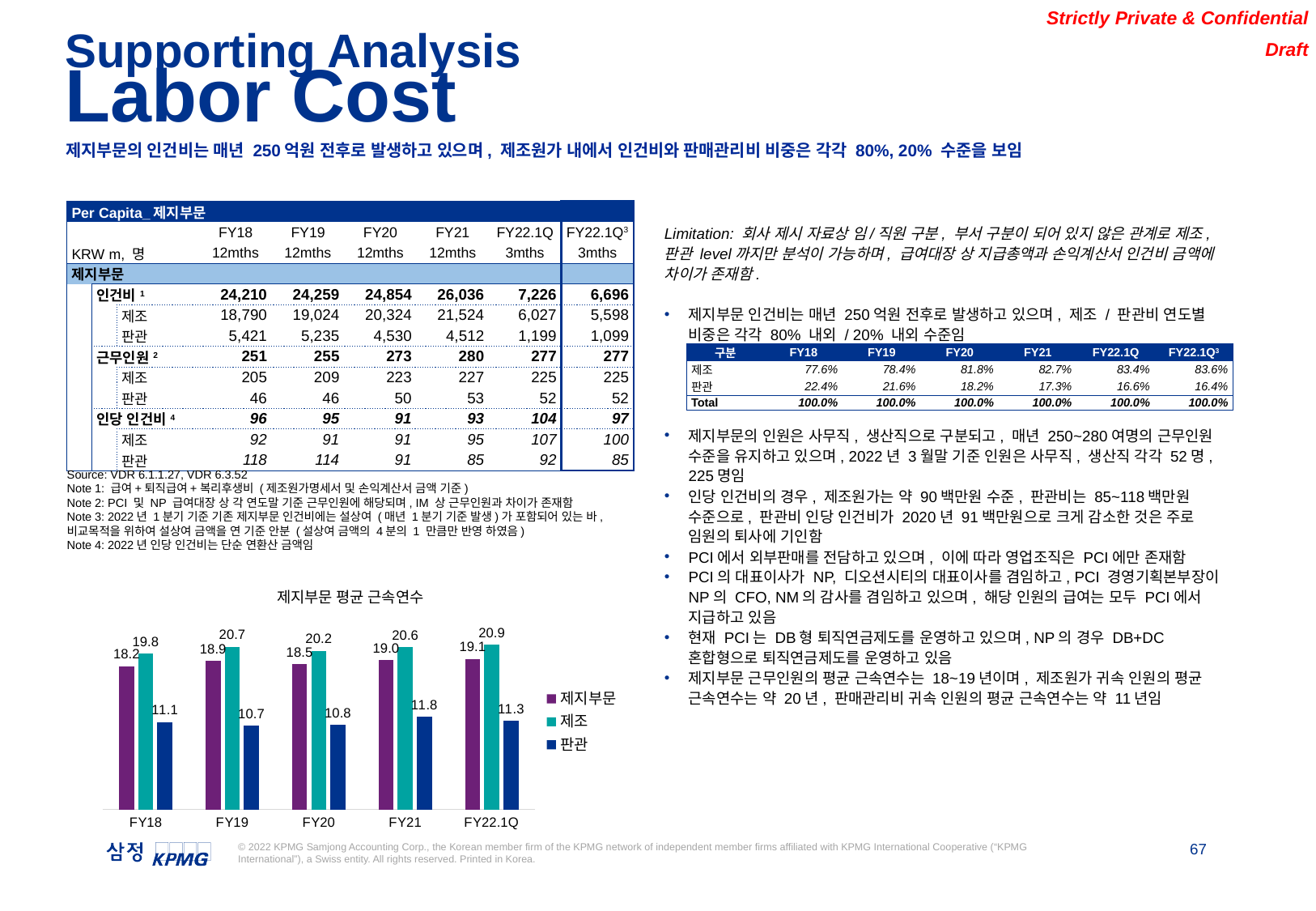

Supporting Analysis
Labor Cost
제지부문의 인건비는 매년 250억원 전후로 발생하고 있으며, 제조원가 내에서 인건비와 판매관리비 비중은 각각 80%, 20% 수준을 보임
| Per Capita\_제지부문 |  |  |  |  |  |  |  |  |
| --- | --- | --- | --- | --- | --- | --- | --- | --- |
|  |  |  | FY18 | FY19 | FY20 | FY21 | FY22.1Q | FY22.1Q3 |
| KRW m, 명 |  | KRW m | 12mths | 12mths | 12mths | 12mths | 3mths | 3mths |
| 제지부문 |  |  |  |  |  |  |  |  |
|  | 인건비1 |  | 24,210 | 24,259 | 24,854 | 26,036 | 7,226 | 6,696 |
|  |  | 제조 | 18,790 | 19,024 | 20,324 | 21,524 | 6,027 | 5,598 |
|  |  | 판관 | 5,421 | 5,235 | 4,530 | 4,512 | 1,199 | 1,099 |
|  | 근무인원2 |  | 251 | 255 | 273 | 280 | 277 | 277 |
|  |  | 제조 | 205 | 209 | 223 | 227 | 225 | 225 |
|  |  | 판관 | 46 | 46 | 50 | 53 | 52 | 52 |
|  | 인당 인건비4 |  | 96 | 95 | 91 | 93 | 104 | 97 |
|  |  | 제조 | 92 | 91 | 91 | 95 | 107 | 100 |
|  |  | 판관 | 118 | 114 | 91 | 85 | 92 | 85 |
Limitation: 회사 제시 자료상 임/직원 구분, 부서 구분이 되어 있지 않은 관계로 제조, 판관 level까지만 분석이 가능하며, 급여대장 상 지급총액과 손익계산서 인건비 금액에 차이가 존재함.

제지부문 인건비는 매년 250억원 전후로 발생하고 있으며, 제조 / 판관비 연도별 비중은 각각 80% 내외 / 20% 내외 수준임

제지부문의 인원은 사무직, 생산직으로 구분되고, 매년 250~280여명의 근무인원 수준을 유지하고 있으며, 2022년 3월말 기준 인원은 사무직, 생산직 각각 52명, 225명임
인당 인건비의 경우, 제조원가는 약 90백만원 수준, 판관비는 85~118백만원 수준으로, 판관비 인당 인건비가 2020년 91백만원으로 크게 감소한 것은 주로 임원의 퇴사에 기인함
PCI에서 외부판매를 전담하고 있으며, 이에 따라 영업조직은 PCI에만 존재함
PCI의 대표이사가 NP, 디오션시티의 대표이사를 겸임하고, PCI 경영기획본부장이 NP의 CFO, NM의 감사를 겸임하고 있으며, 해당 인원의 급여는 모두 PCI에서 지급하고 있음
현재 PCI는 DB형 퇴직연금제도를 운영하고 있으며, NP의 경우 DB+DC 혼합형으로 퇴직연금제도를 운영하고 있음
제지부문 근무인원의 평균 근속연수는 18~19년이며, 제조원가 귀속 인원의 평균 근속연수는 약 20년, 판매관리비 귀속 인원의 평균 근속연수는 약 11년임

| 구분 | FY18 | FY19 | FY20 | FY21 | FY22.1Q | FY22.1Q3 |
| --- | --- | --- | --- | --- | --- | --- |
| 제조 | 77.6% | 78.4% | 81.8% | 82.7% | 83.4% | 83.6% |
| 판관 | 22.4% | 21.6% | 18.2% | 17.3% | 16.6% | 16.4% |
| Total | 100.0% | 100.0% | 100.0% | 100.0% | 100.0% | 100.0% |
Source: VDR 6.1.1.27, VDR 6.3.52
Note 1: 급여+퇴직급여+복리후생비 (제조원가명세서 및 손익계산서 금액 기준)
Note 2: PCI 및 NP 급여대장 상 각 연도말 기준 근무인원에 해당되며, IM 상 근무인원과 차이가 존재함
Note 3: 2022년 1분기 기준 기존 제지부문 인건비에는 설상여 (매년 1분기 기준 발생)가 포함되어 있는 바, 비교목적을 위하여 설상여 금액을 연 기준 안분 (설상여 금액의 4분의 1 만큼만 반영 하였음)
Note 4: 2022년 인당 인건비는 단순 연환산 금액임

### Chart: 제지부문 평균 근속연수

| Category | 제지부문 | 제조 | 판관 |
|---|---|---|---|
| FY18 | 18.2324037184595 | 19.829674796747973 | 11.114130434782608 |
| FY19 | 18.860784313725485 | 20.6670653907496 | 10.653985507246377 |
| FY20 | 18.455738705738696 | 20.177877428998496 | 10.775 |
| FY21 | 18.9657738095238 | 20.645007342143895 | 11.773584905660377 |
| FY22.1Q | 19.112515042117924 | 20.92666666666666 | 11.262820512820515 |